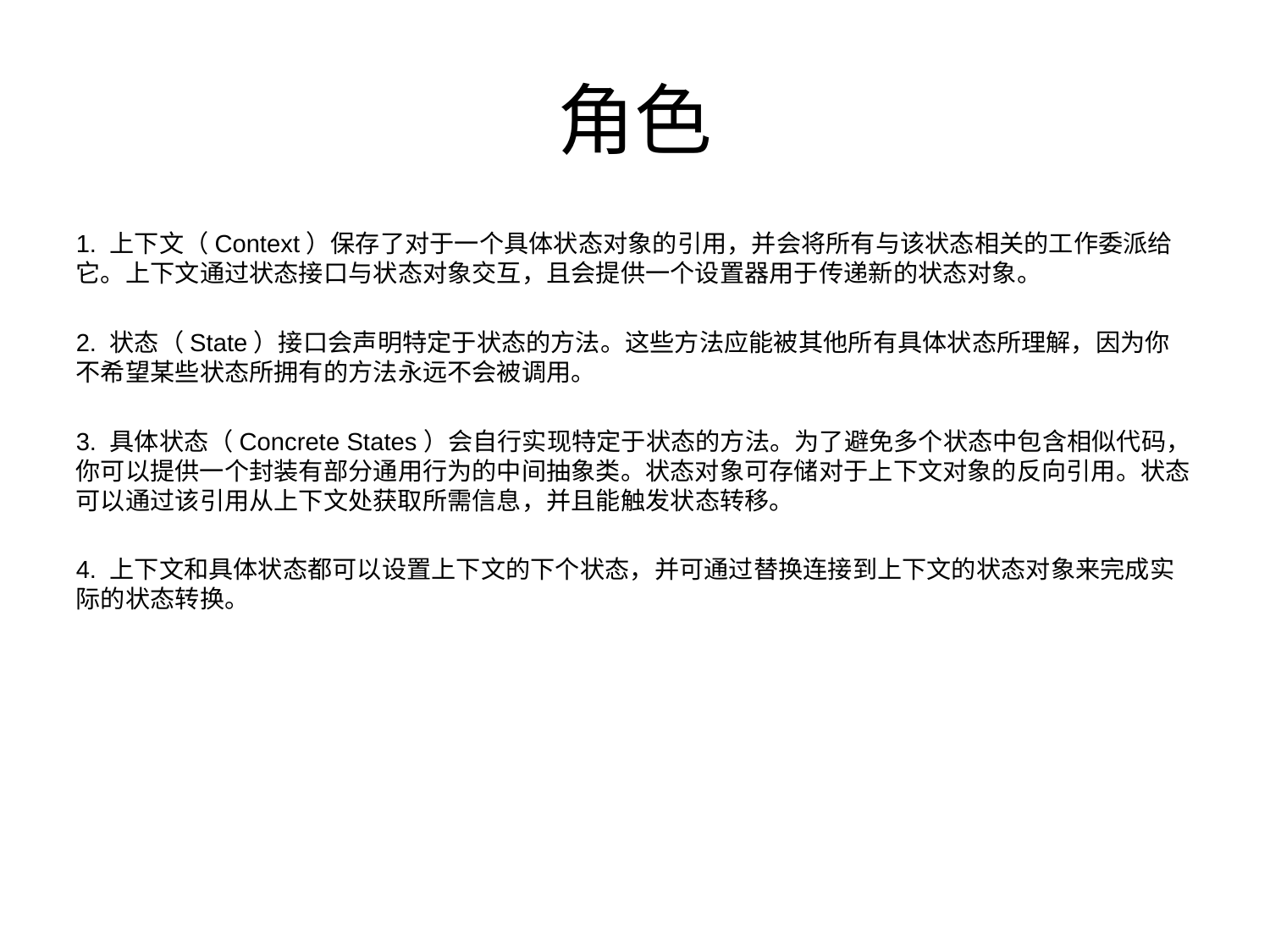

# 角色
1. 上下文（Context）保存了对于一个具体状态对象的引用，并会将所有与该状态相关的工作委派给它。上下文通过状态接口与状态对象交互，且会提供一个设置器用于传递新的状态对象。

2. 状态（State）接口会声明特定于状态的方法。这些方法应能被其他所有具体状态所理解，因为你不希望某些状态所拥有的方法永远不会被调用。

3. 具体状态（Concrete States）会自行实现特定于状态的方法。为了避免多个状态中包含相似代码，你可以提供一个封装有部分通用行为的中间抽象类。状态对象可存储对于上下文对象的反向引用。状态可以通过该引用从上下文处获取所需信息，并且能触发状态转移。

4. 上下文和具体状态都可以设置上下文的下个状态，并可通过替换连接到上下文的状态对象来完成实际的状态转换。